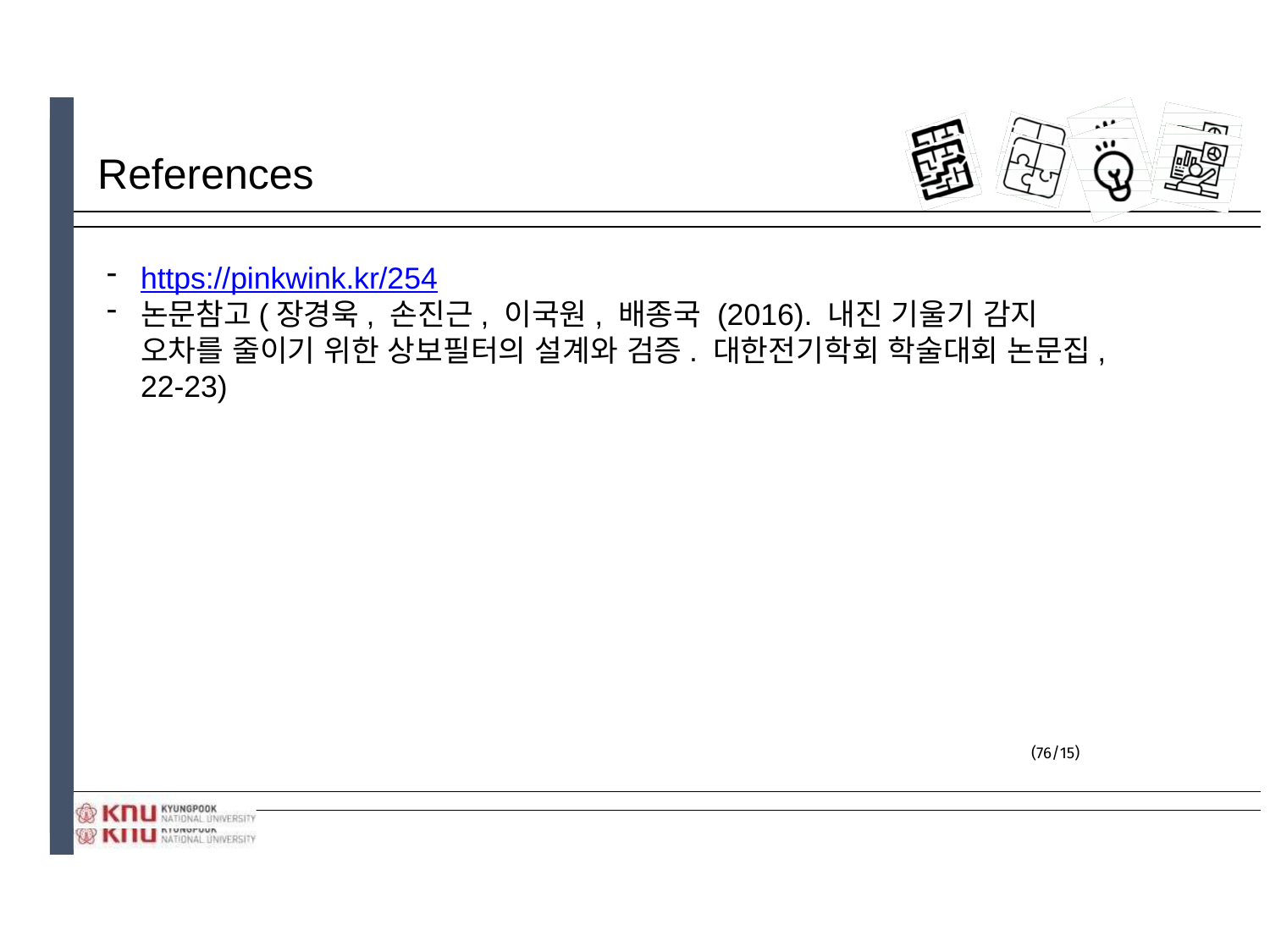

# References
https://pinkwink.kr/254
논문참고(장경욱, 손진근, 이국원, 배종국 (2016). 내진 기울기 감지 오차를 줄이기 위한 상보필터의 설계와 검증. 대한전기학회 학술대회 논문집, 22-23)

(76/15)